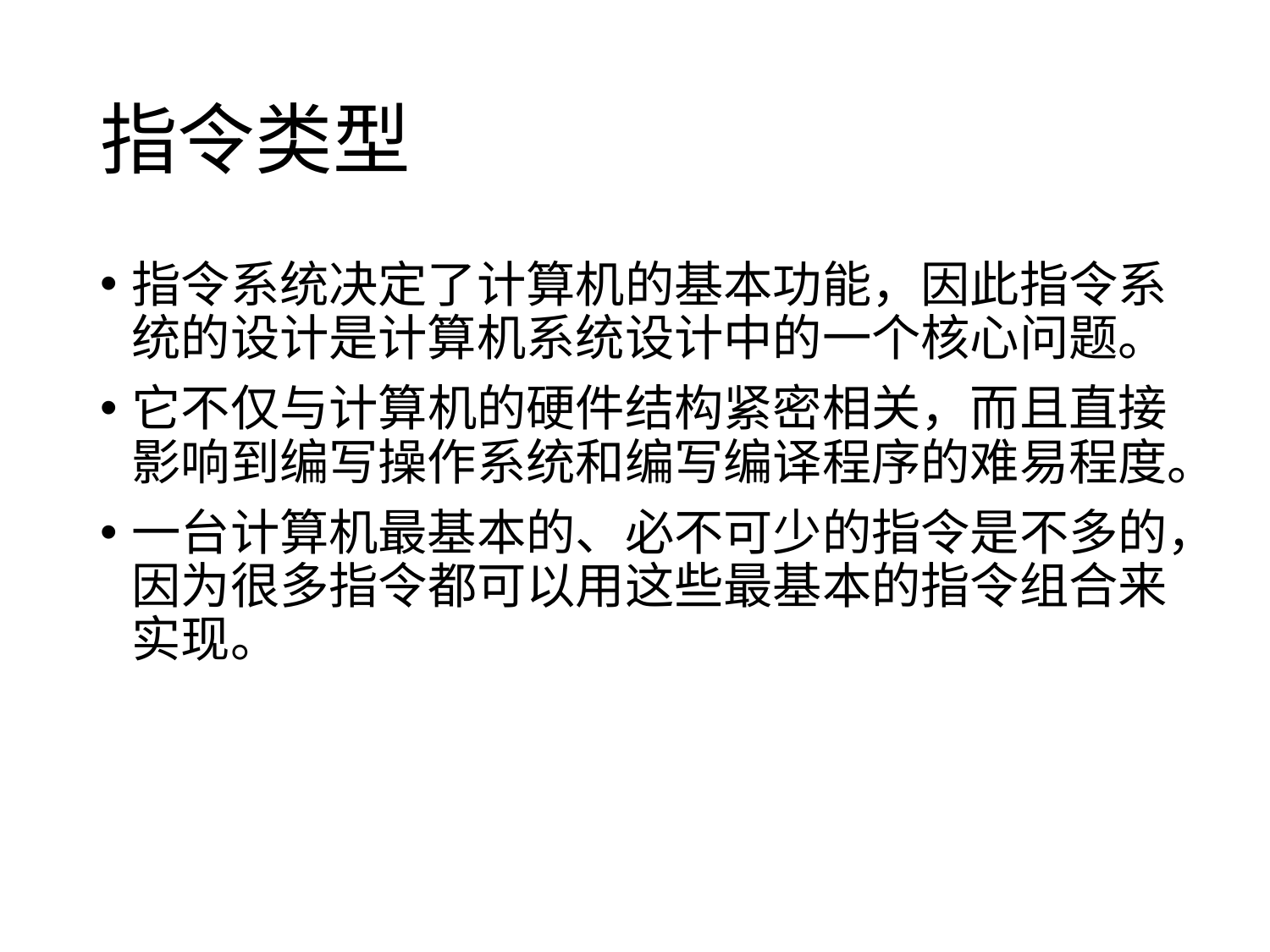

# 指令类型
指令系统决定了计算机的基本功能，因此指令系统的设计是计算机系统设计中的一个核心问题。
它不仅与计算机的硬件结构紧密相关，而且直接影响到编写操作系统和编写编译程序的难易程度。
一台计算机最基本的、必不可少的指令是不多的，因为很多指令都可以用这些最基本的指令组合来实现。